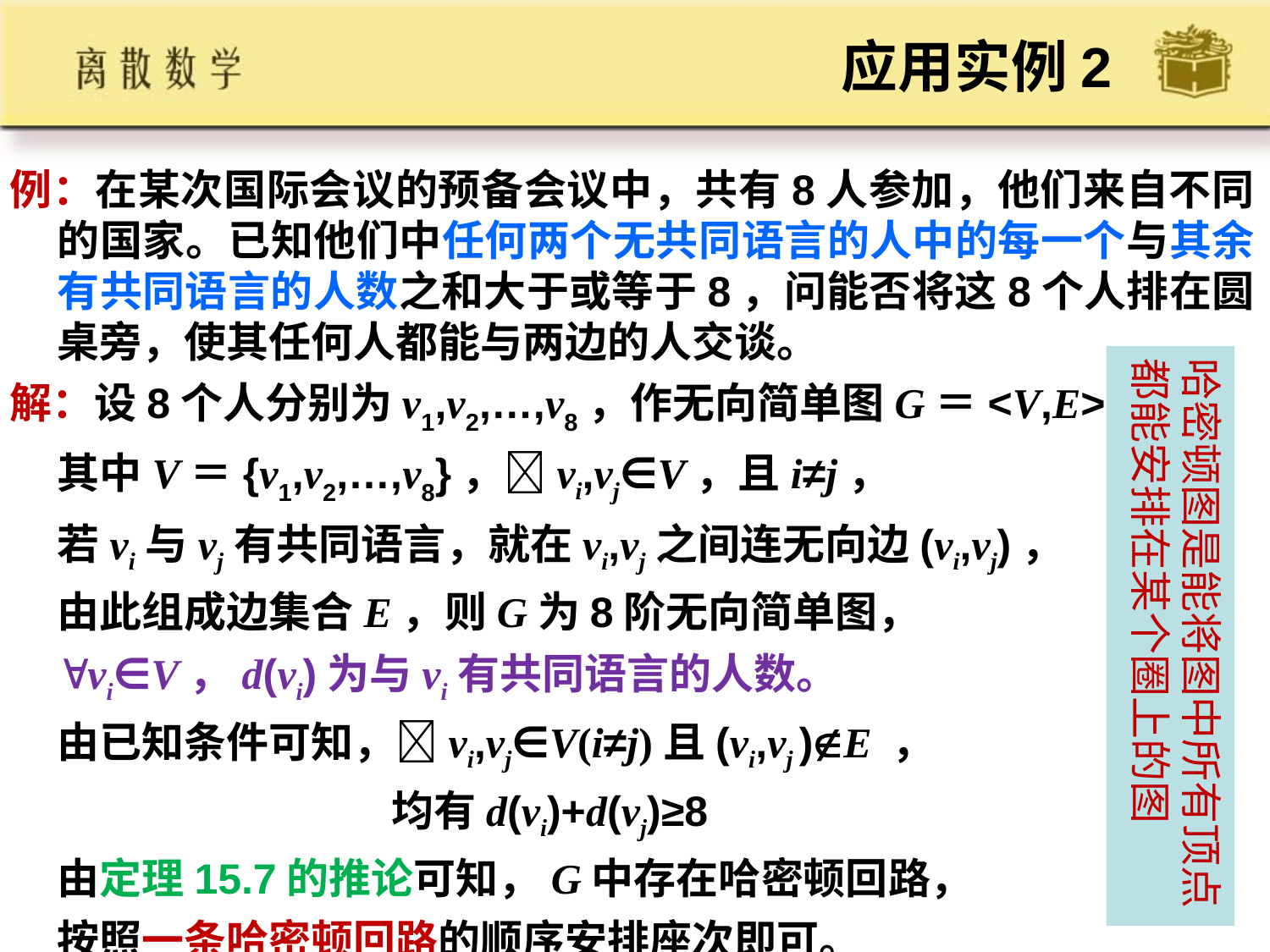

# 应用实例2
例：在某次国际会议的预备会议中，共有8人参加，他们来自不同的国家。已知他们中任何两个无共同语言的人中的每一个与其余有共同语言的人数之和大于或等于8，问能否将这8个人排在圆桌旁，使其任何人都能与两边的人交谈。
解：设8个人分别为v1,v2,…,v8，作无向简单图G＝<V,E>，
	其中V＝{v1,v2,…,v8}，∀vi,vj∈V，且i≠j，
	若vi与vj有共同语言，就在vi,vj之间连无向边(vi,vj)，
	由此组成边集合E，则G为8阶无向简单图，
	∀vi∈V，d(vi)为与vi有共同语言的人数。
	由已知条件可知，∀vi,vj∈V(i≠j)且(vi,vj )∉E ，
                                       均有d(vi)+d(vj)≥8
	由定理15.7的推论可知，G中存在哈密顿回路，
	按照一条哈密顿回路的顺序安排座次即可。

哈密顿图是能将图中所有顶点都能安排在某个圈上的图